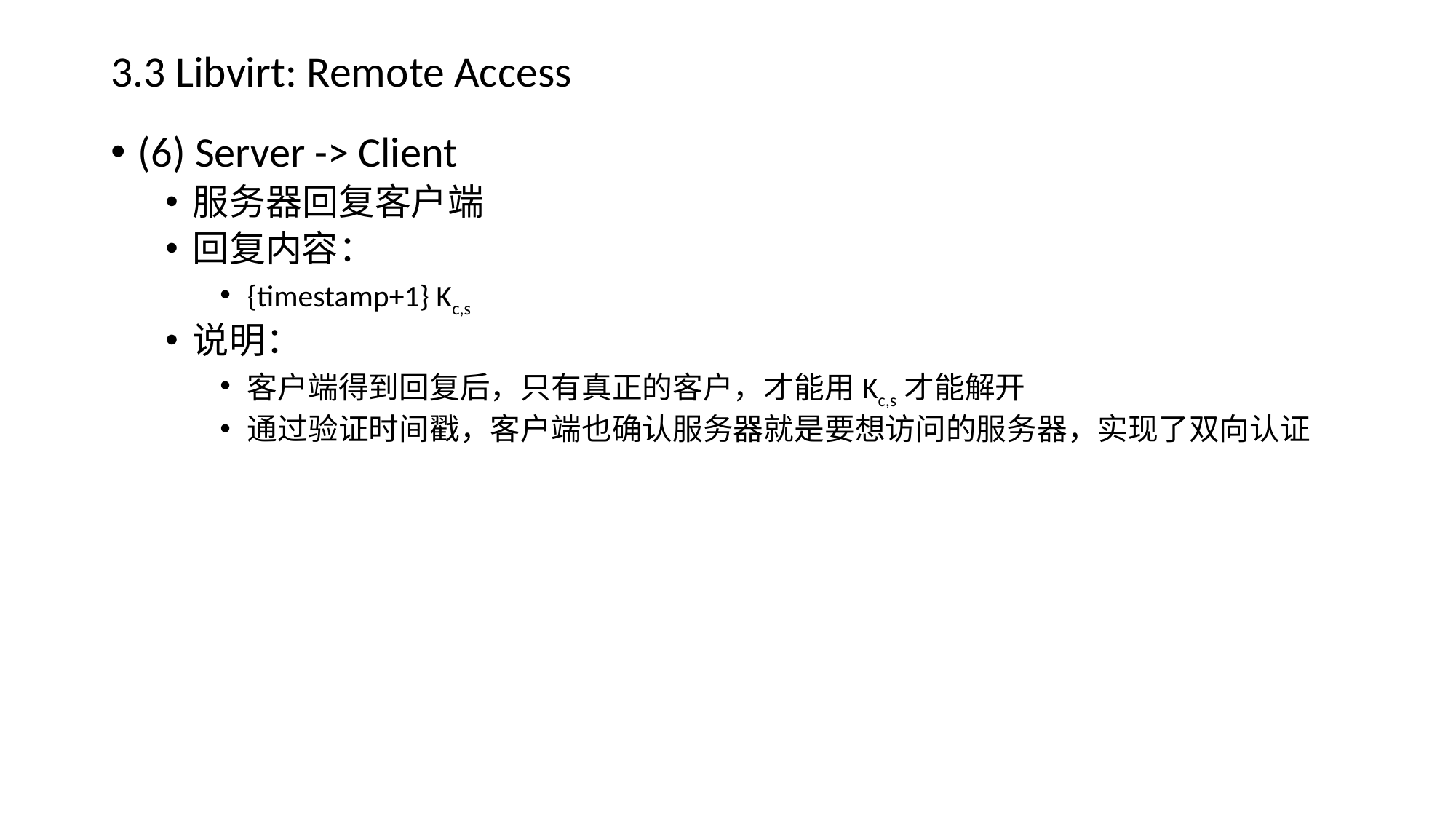

# 3.3 Libvirt: Remote Access
(6) Server -> Client
服务器回复客户端
回复内容：
{timestamp+1} Kc,s
说明：
客户端得到回复后，只有真正的客户，才能用Kc,s才能解开
通过验证时间戳，客户端也确认服务器就是要想访问的服务器，实现了双向认证